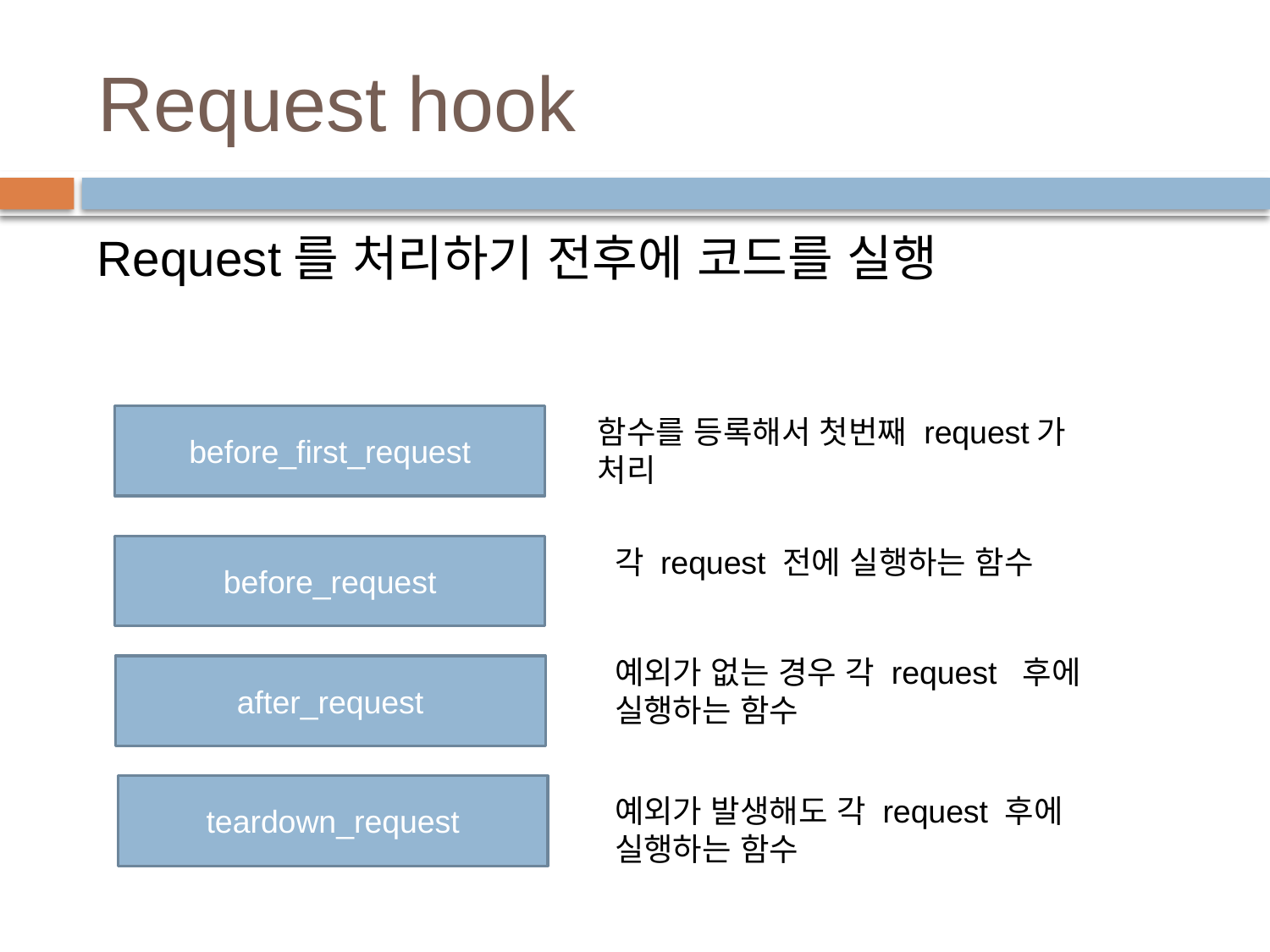

# Request hook
Request를 처리하기 전후에 코드를 실행
before_first_request
함수를 등록해서 첫번째 request가 처리
before_request
각 request 전에 실행하는 함수
예외가 없는 경우 각 request  후에 실행하는 함수
after_request
teardown_request
예외가 발생해도 각 request 후에 실행하는 함수